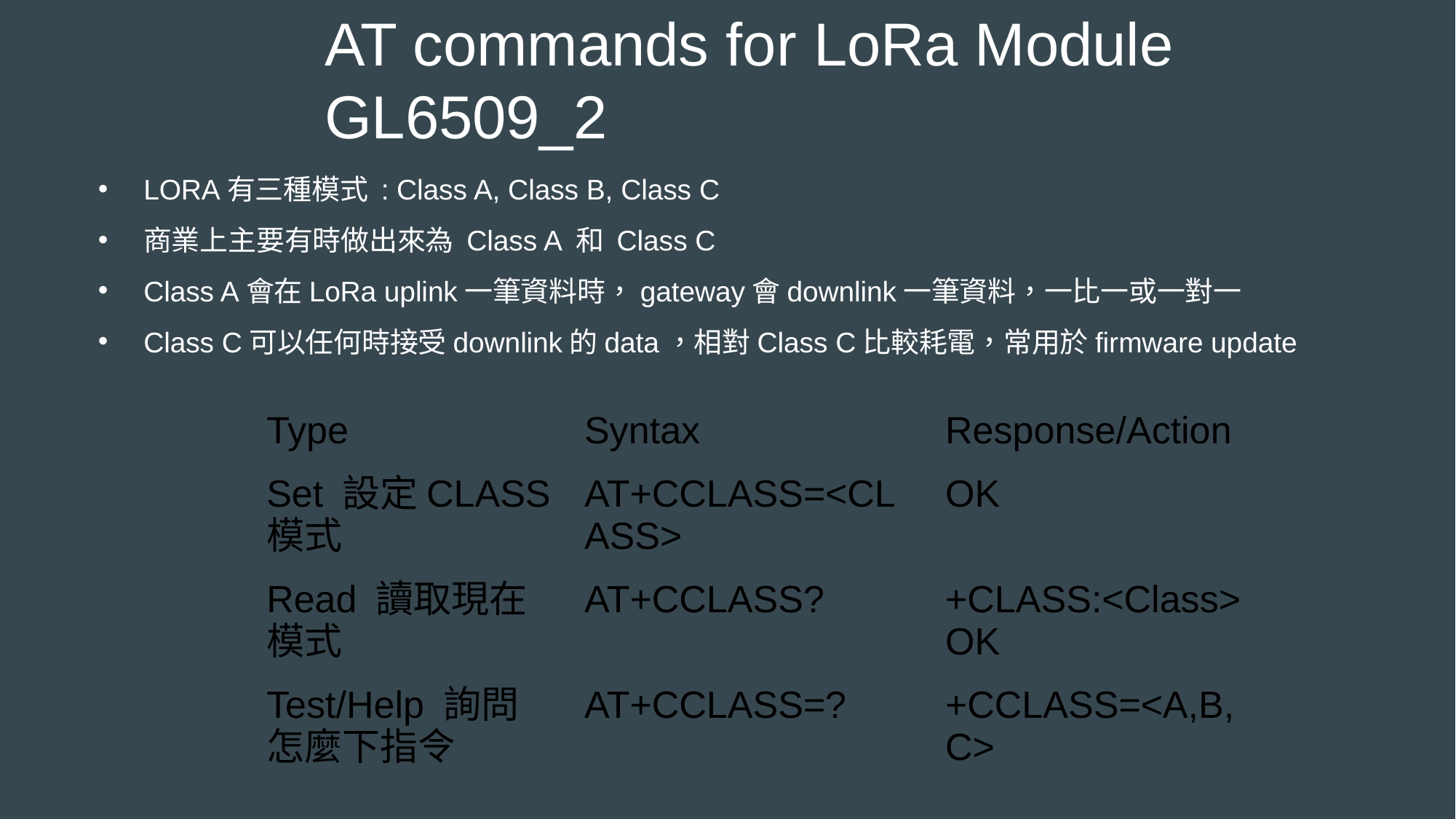

# AT commands for LoRa Module GL6509_2
LORA有三種模式 : Class A, Class B, Class C
商業上主要有時做出來為 Class A 和 Class C
Class A會在LoRa uplink一筆資料時，gateway會downlink一筆資料，一比一或一對一
Class C可以任何時接受downlink的data，相對Class C比較耗電，常用於firmware update

| Type | Syntax | Response/Action |
| --- | --- | --- |
| Set 設定CLASS 模式 | AT+CCLASS=<CLASS> | OK |
| Read 讀取現在模式 | AT+CCLASS? | +CLASS:<Class> OK |
| Test/Help 詢問怎麼下指令 | AT+CCLASS=? | +CCLASS=<A,B,C> |